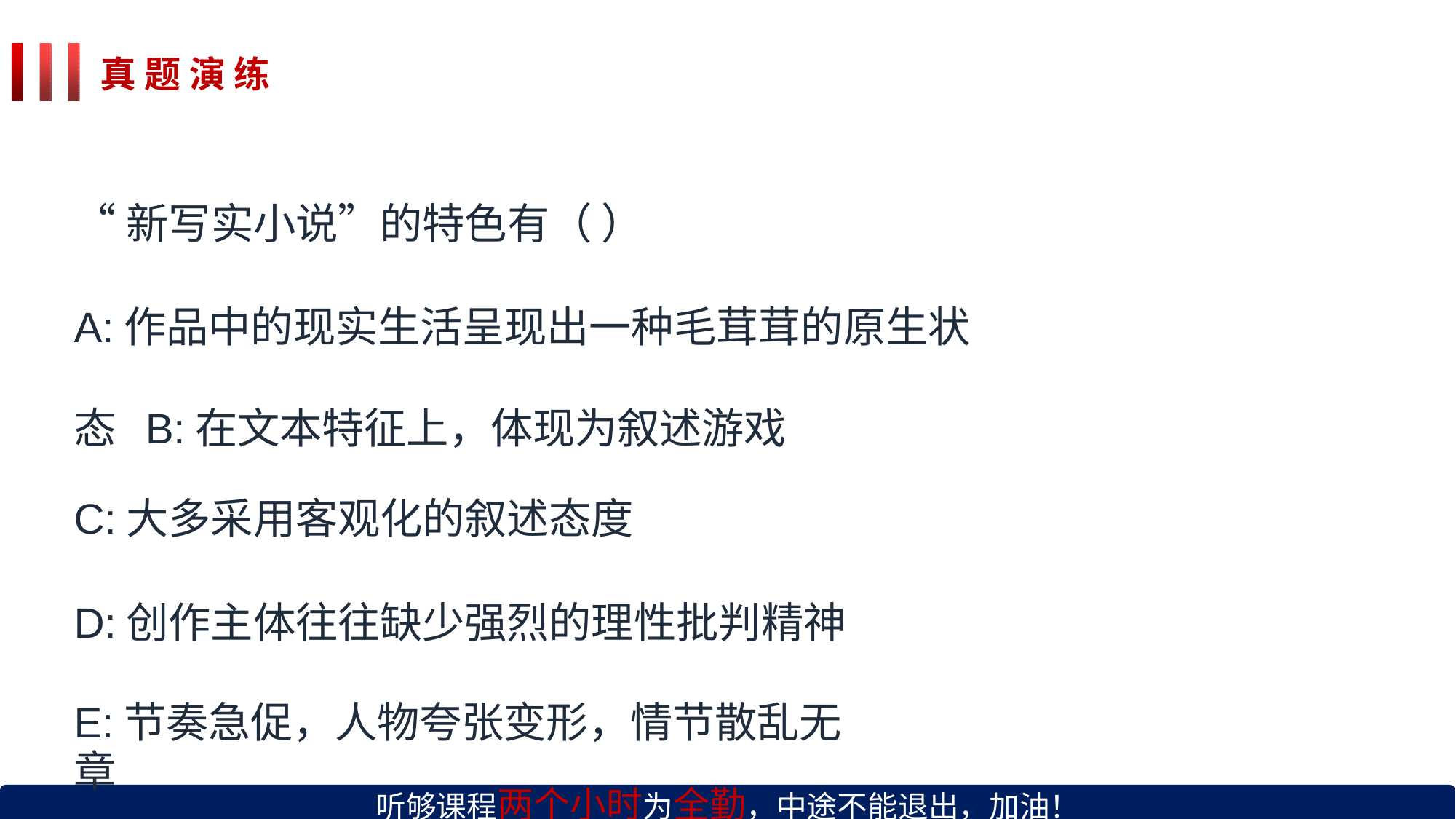

# 真 题 演 练
“新写实小说”的特色有（ ）
A:作品中的现实生活呈现出一种毛茸茸的原生状态  B:在文本特征上，体现为叙述游戏
C:大多采用客观化的叙述态度

D:创作主体往往缺少强烈的理性批判精神
E:节奏急促，人物夸张变形，情节散乱无章
54

听够课程两个小时为全勤，中途不能退出，加油！